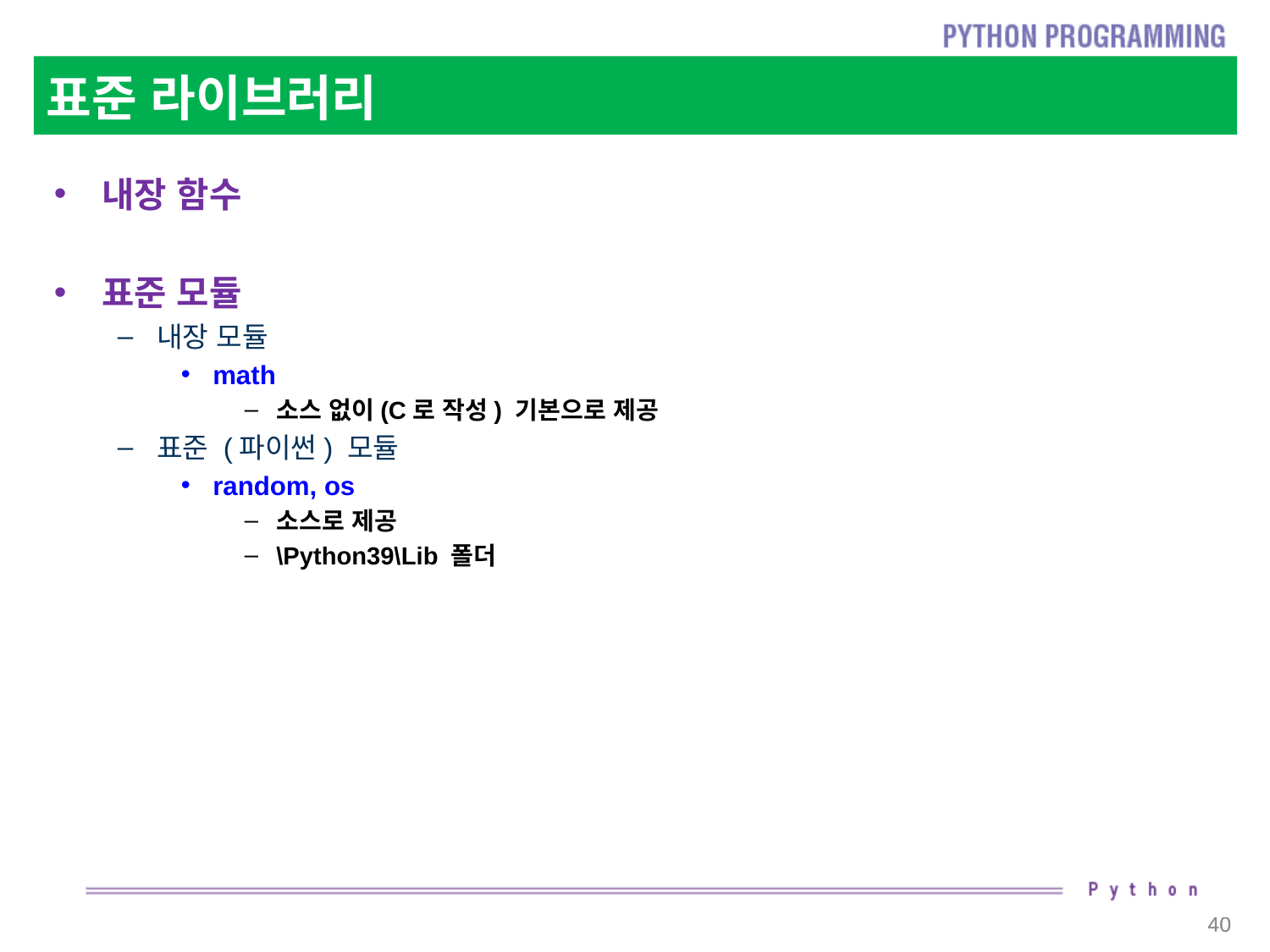

# 표준 라이브러리
내장 함수

표준 모듈
내장 모듈
math
소스 없이(C로 작성) 기본으로 제공
표준 (파이썬) 모듈
random, os
소스로 제공
\Python39\Lib 폴더
40